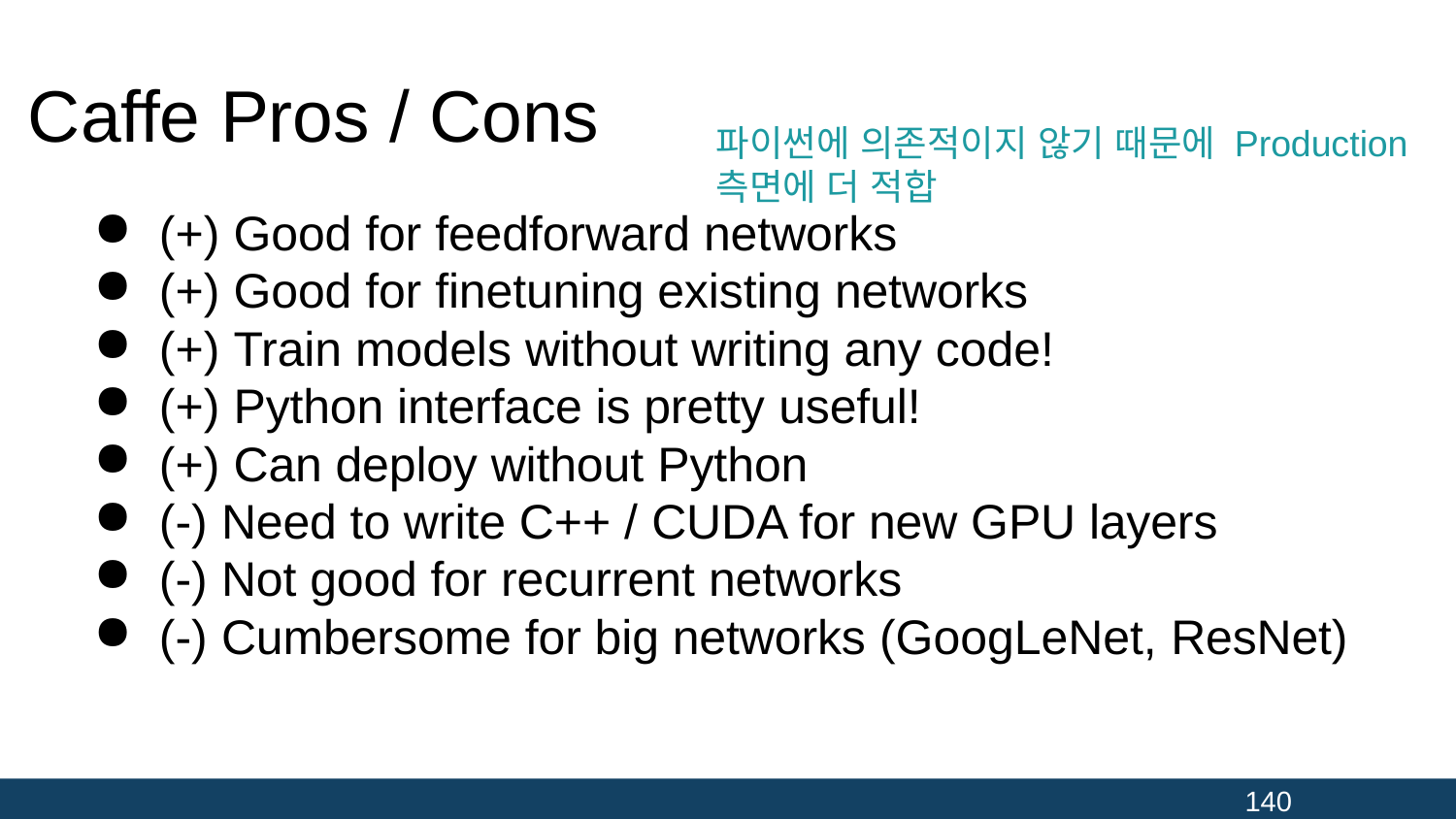

# Caffe Pros / Cons
파이썬에 의존적이지 않기 때문에 Production 측면에 더 적합
(+) Good for feedforward networks
(+) Good for finetuning existing networks
(+) Train models without writing any code!
(+) Python interface is pretty useful!
(+) Can deploy without Python
(-) Need to write C++ / CUDA for new GPU layers
(-) Not good for recurrent networks
(-) Cumbersome for big networks (GoogLeNet, ResNet)